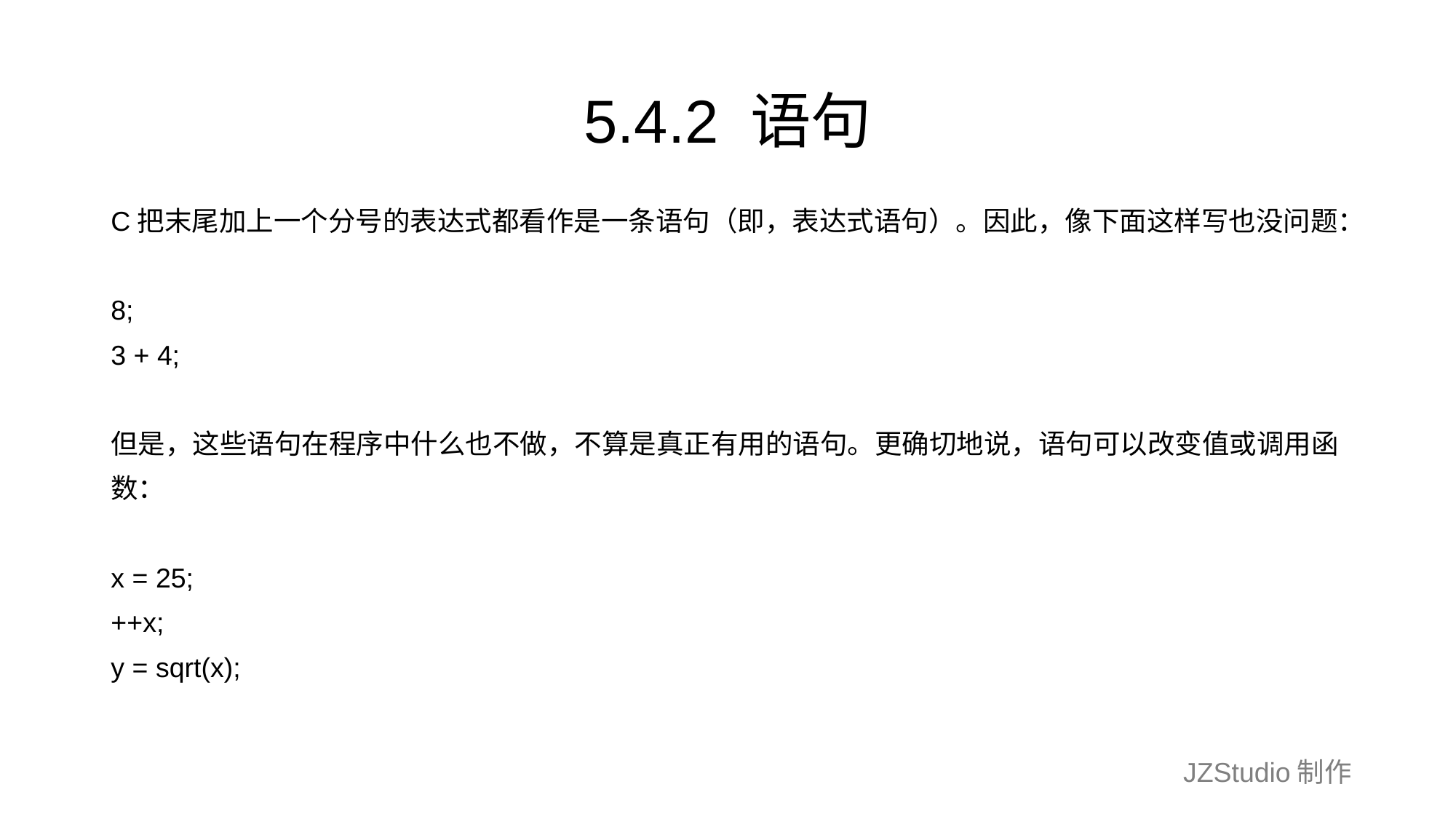

# 5.4.2 语句
C把末尾加上一个分号的表达式都看作是一条语句（即，表达式语句）。因此，像下面这样写也没问题：

8;
3 + 4;

但是，这些语句在程序中什么也不做，不算是真正有用的语句。更确切地说，语句可以改变值或调用函
数：

x = 25;
++x;
y = sqrt(x);